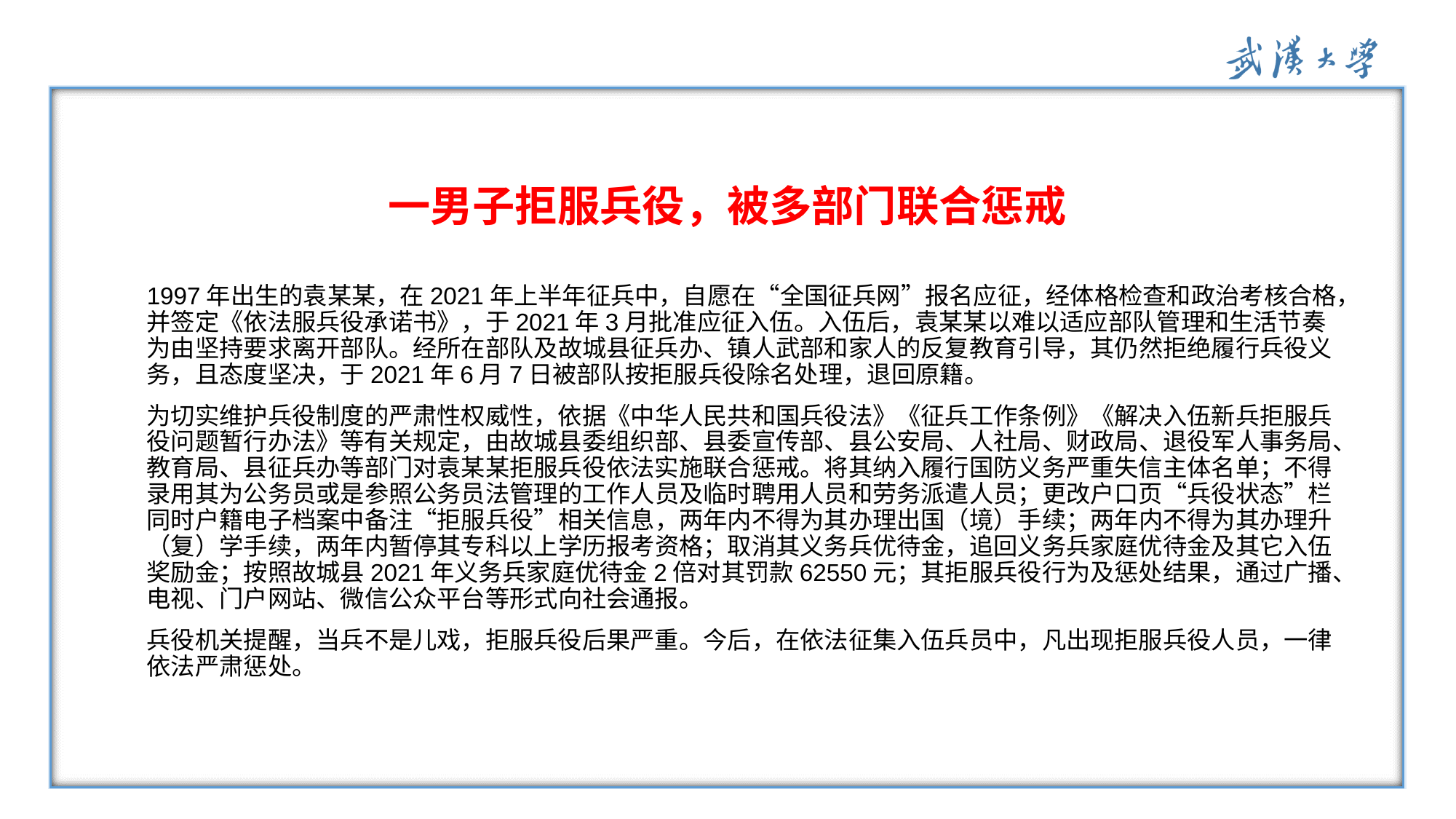

# 一男子拒服兵役，被多部门联合惩戒
1997年出生的袁某某，在2021年上半年征兵中，自愿在“全国征兵网”报名应征，经体格检查和政治考核合格，并签定《依法服兵役承诺书》，于2021年3月批准应征入伍。入伍后，袁某某以难以适应部队管理和生活节奏为由坚持要求离开部队。经所在部队及故城县征兵办、镇人武部和家人的反复教育引导，其仍然拒绝履行兵役义务，且态度坚决，于2021年6月7日被部队按拒服兵役除名处理，退回原籍。
为切实维护兵役制度的严肃性权威性，依据《中华人民共和国兵役法》《征兵工作条例》《解决入伍新兵拒服兵役问题暂行办法》等有关规定，由故城县委组织部、县委宣传部、县公安局、人社局、财政局、退役军人事务局、教育局、县征兵办等部门对袁某某拒服兵役依法实施联合惩戒。将其纳入履行国防义务严重失信主体名单；不得录用其为公务员或是参照公务员法管理的工作人员及临时聘用人员和劳务派遣人员；更改户口页“兵役状态”栏同时户籍电子档案中备注“拒服兵役”相关信息，两年内不得为其办理出国（境）手续；两年内不得为其办理升（复）学手续，两年内暂停其专科以上学历报考资格；取消其义务兵优待金，追回义务兵家庭优待金及其它入伍奖励金；按照故城县2021年义务兵家庭优待金2倍对其罚款62550元；其拒服兵役行为及惩处结果，通过广播、电视、门户网站、微信公众平台等形式向社会通报。
兵役机关提醒，当兵不是儿戏，拒服兵役后果严重。今后，在依法征集入伍兵员中，凡出现拒服兵役人员，一律依法严肃惩处。